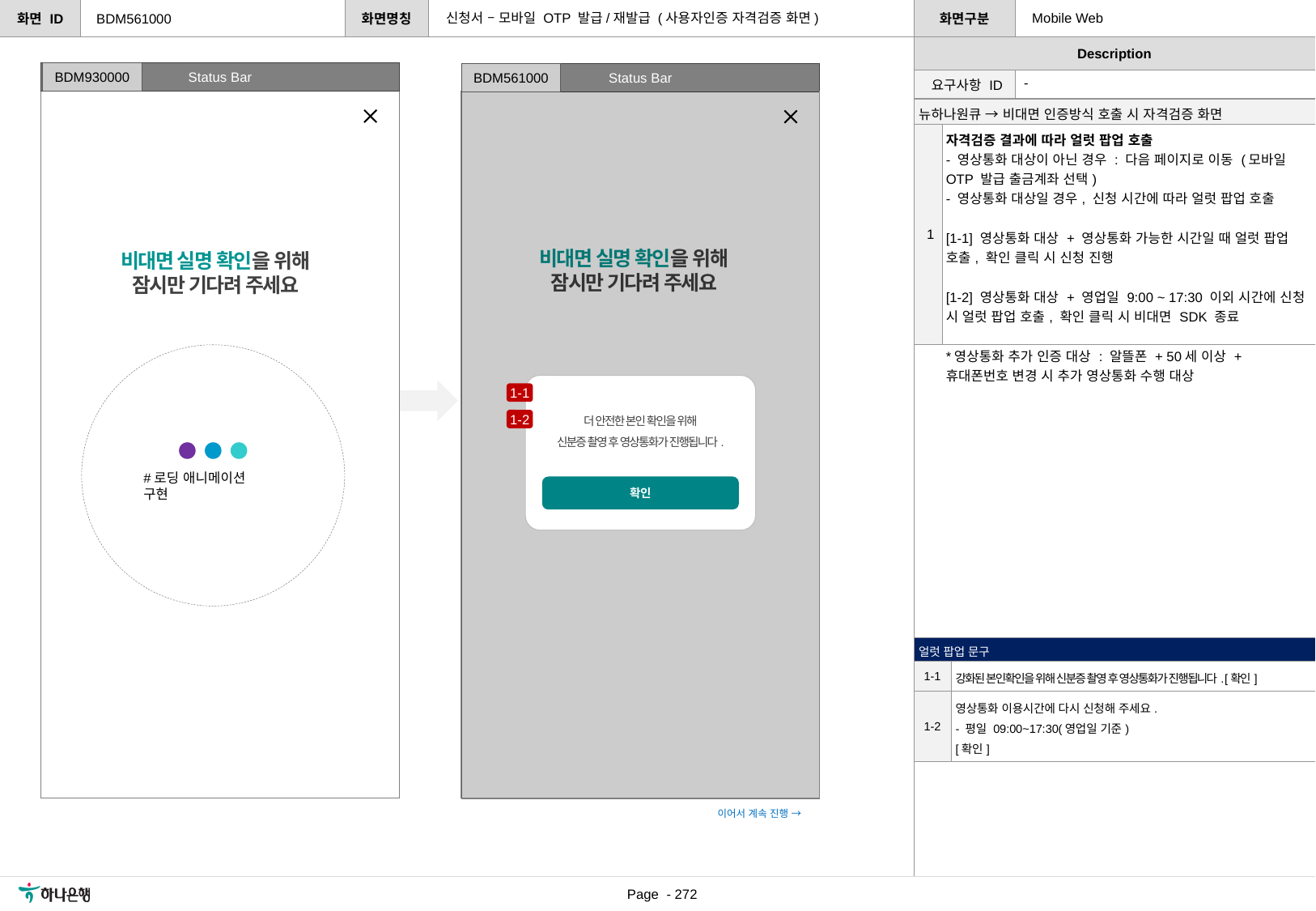

신청서 – 모바일 OTP 발급/재발급 (사용자인증 자격검증 화면)
Mobile Web
BDM561000
BDM930000
Status Bar

BDM561000
Status Bar

| 요구사항 ID | - |
| --- | --- |

| 뉴하나원큐 → 비대면 인증방식 호출 시 자격검증 화면 |  |
| --- | --- |
| 1 | 자격검증 결과에 따라 얼럿 팝업 호출 - 영상통화 대상이 아닌 경우 : 다음 페이지로 이동 (모바일 OTP 발급 출금계좌 선택) - 영상통화 대상일 경우, 신청 시간에 따라 얼럿 팝업 호출 [1-1] 영상통화 대상 + 영상통화 가능한 시간일 때 얼럿 팝업 호출, 확인 클릭 시 신청 진행 [1-2] 영상통화 대상 + 영업일 9:00 ~ 17:30 이외 시간에 신청 시 얼럿 팝업 호출, 확인 클릭 시 비대면 SDK 종료 \*영상통화 추가 인증 대상 : 알뜰폰 + 50세 이상 + 휴대폰번호 변경 시 추가 영상통화 수행 대상 |

비대면 실명 확인을 위해
잠시만 기다려 주세요
비대면 실명 확인을 위해
잠시만 기다려 주세요

더 안전한 본인 확인을 위해
신분증 촬영 후 영상통화가 진행됩니다.
확인

1-1
1-2

#로딩 애니메이션 구현
| 얼럿 팝업 문구 |  |
| --- | --- |
| 1-1 | 강화된 본인확인을 위해 신분증 촬영 후 영상통화가 진행됩니다. [확인] |
| 1-2 | 영상통화 이용시간에 다시 신청해 주세요. - 평일 09:00~17:30(영업일 기준) [확인] |
이어서 계속 진행 →